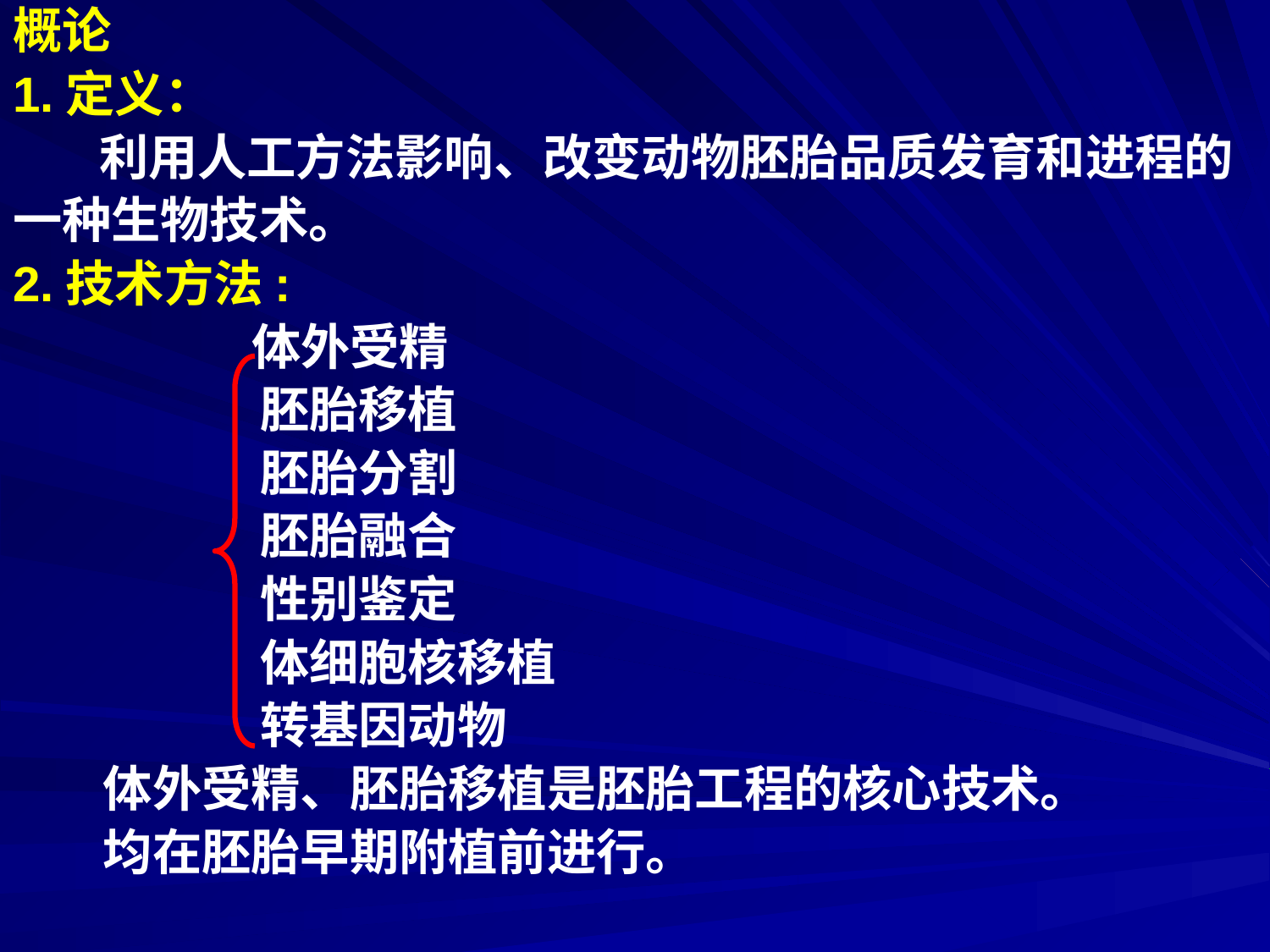

概论
1.定义：
        利用人工方法影响、改变动物胚胎品质发育和进程的
一种生物技术。
2.技术方法:
                        体外受精
                     胚胎移植
                     胚胎分割
                     胚胎融合
                     性别鉴定
                     体细胞核移植
                     转基因动物
       体外受精、胚胎移植是胚胎工程的核心技术。
       均在胚胎早期附植前进行。